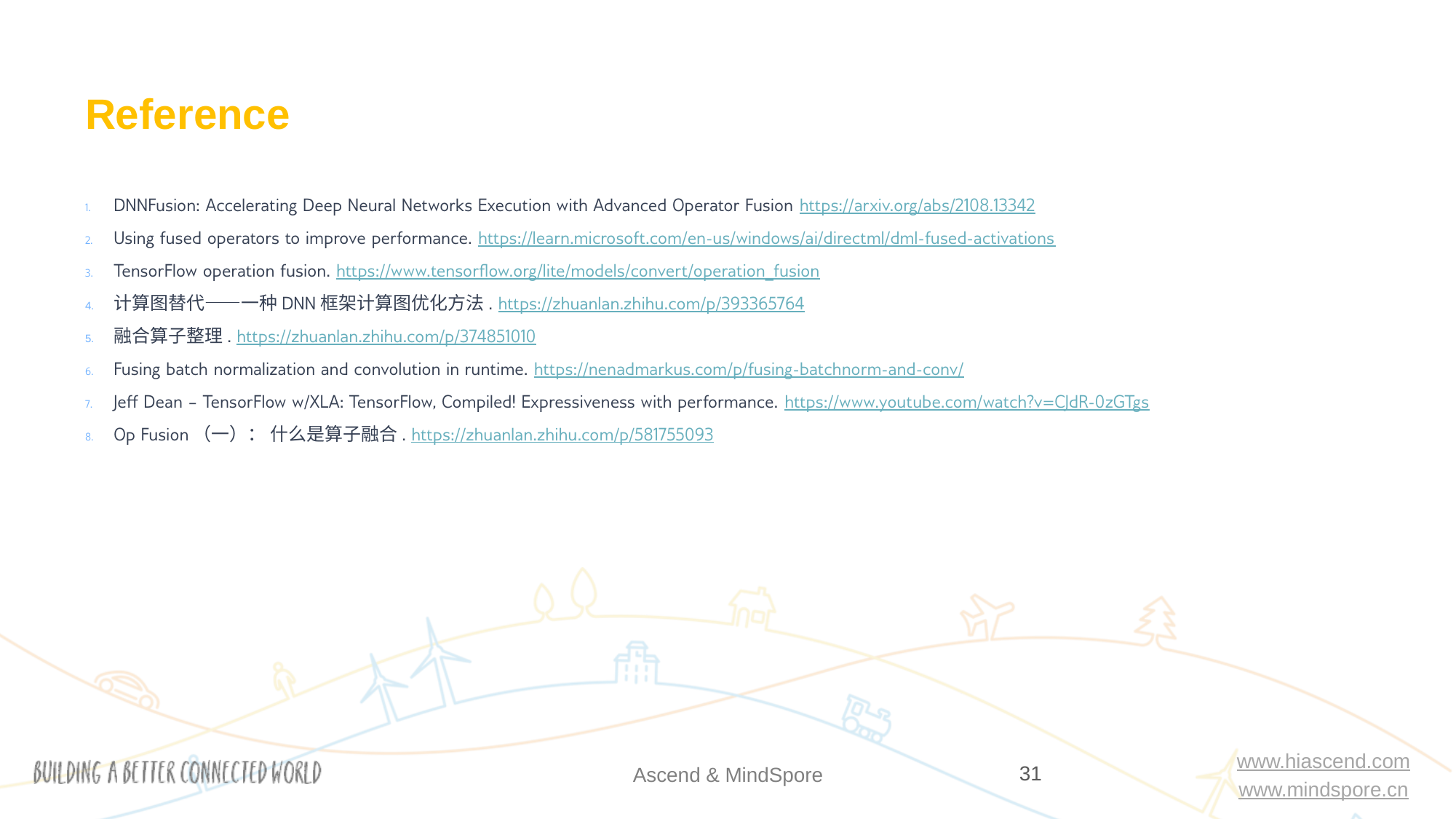

# Reference
DNNFusion: Accelerating Deep Neural Networks Execution with Advanced Operator Fusion https://arxiv.org/abs/2108.13342
Using fused operators to improve performance. https://learn.microsoft.com/en-us/windows/ai/directml/dml-fused-activations
TensorFlow operation fusion. https://www.tensorflow.org/lite/models/convert/operation_fusion
计算图替代——一种DNN框架计算图优化方法. https://zhuanlan.zhihu.com/p/393365764
融合算子整理. https://zhuanlan.zhihu.com/p/374851010
Fusing batch normalization and convolution in runtime. https://nenadmarkus.com/p/fusing-batchnorm-and-conv/
Jeff Dean – TensorFlow w/XLA: TensorFlow, Compiled! Expressiveness with performance. https://www.youtube.com/watch?v=CJdR-0zGTgs
Op Fusion（一）： 什么是算子融合. https://zhuanlan.zhihu.com/p/581755093